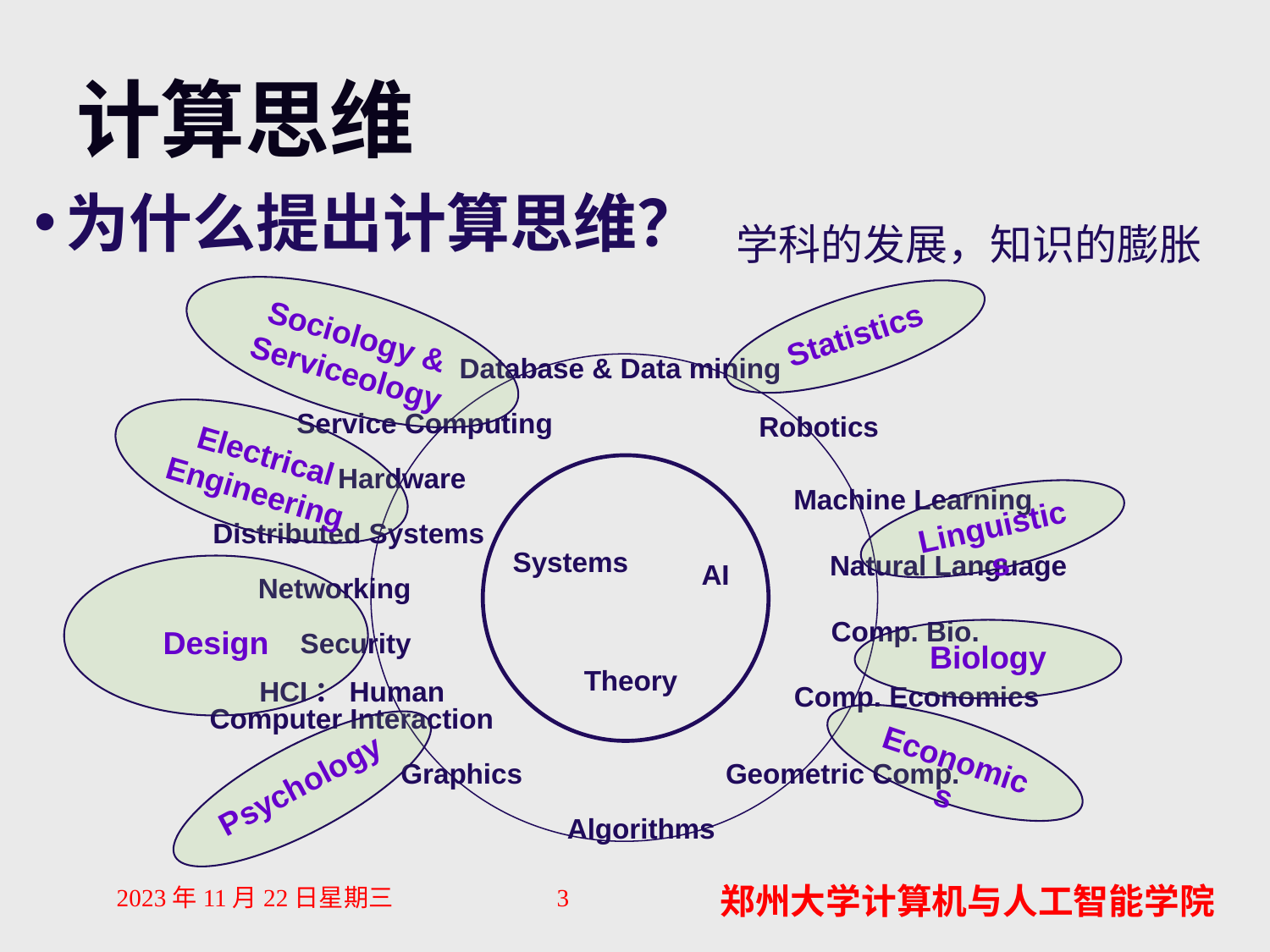

# 计算思维
为什么提出计算思维？
学科的发展，知识的膨胀
Sociology & Serviceology
Statistics
Database & Data mining

Service Computing
Robotics
Electrical
Engineering
Hardware

Systems
AI
Theory
Machine Learning
Linguistics
Distributed Systems
Natural Language

Design
Networking
Comp. Bio.
Security
Biology
Comp. Economics
HCI：Human Computer Interaction
Economics
Psychology
Graphics
Geometric Comp.
Algorithms